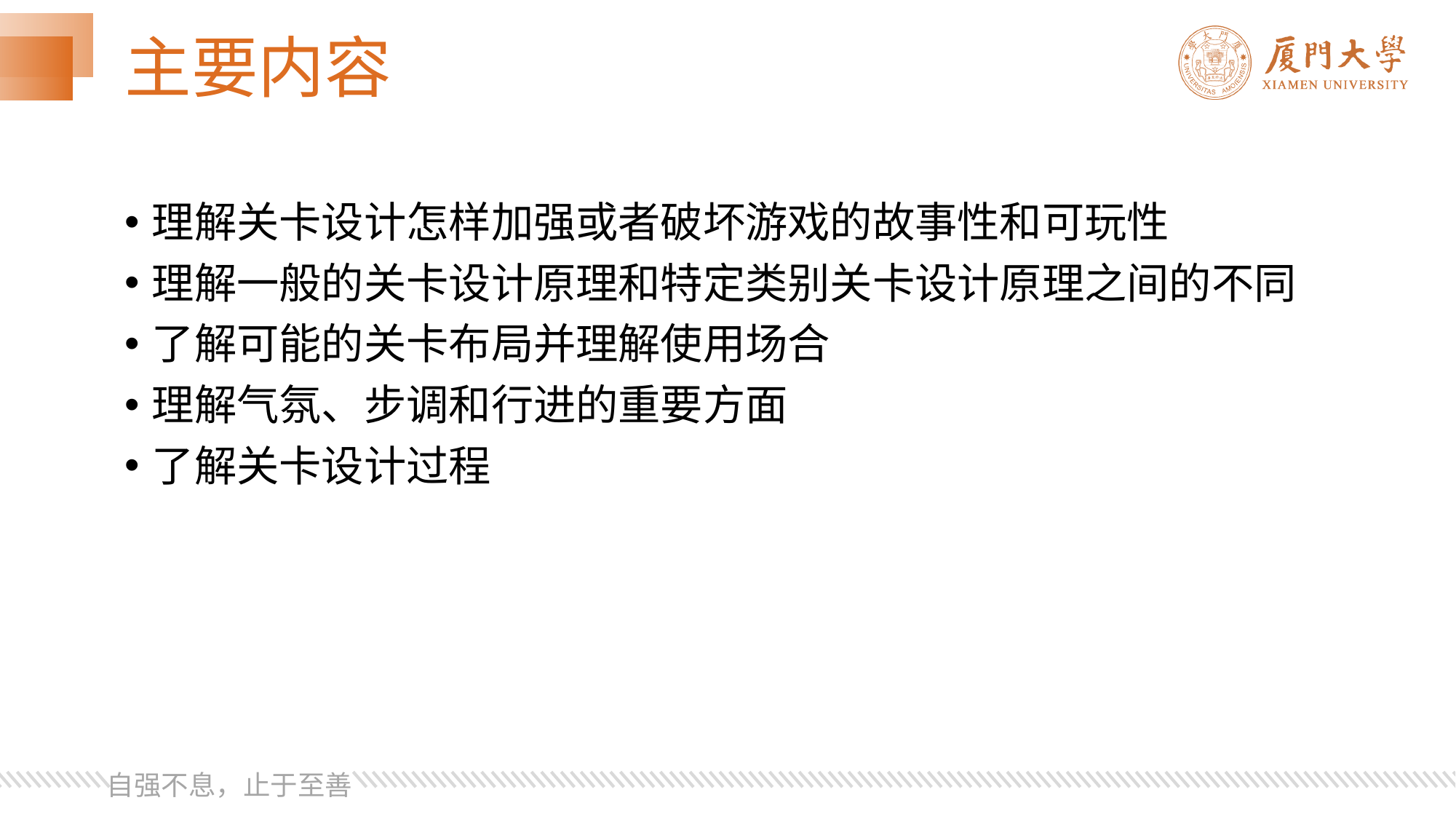

# 主要内容
理解关卡设计怎样加强或者破坏游戏的故事性和可玩性
理解一般的关卡设计原理和特定类别关卡设计原理之间的不同
了解可能的关卡布局并理解使用场合
理解气氛、步调和行进的重要方面
了解关卡设计过程